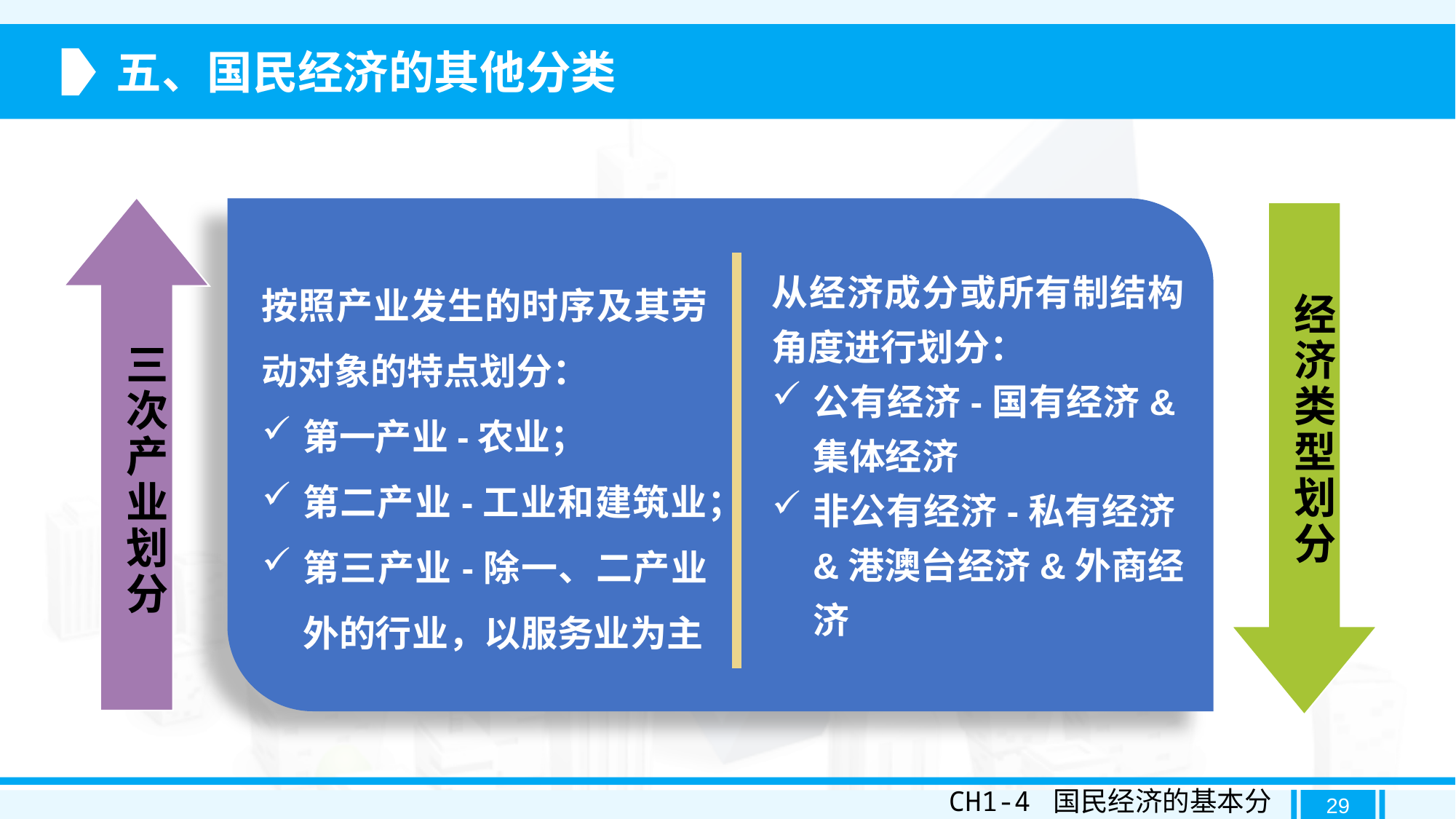

五、国民经济的其他分类

从经济成分或所有制结构角度进行划分：
公有经济-国有经济&集体经济
非公有经济-私有经济&港澳台经济&外商经济
按照产业发生的时序及其劳动对象的特点划分：
第一产业-农业；
第二产业-工业和建筑业；
第三产业-除一、二产业外的行业，以服务业为主
三次产业划分
经济类型划分
CH1-4 国民经济的基本分类
29